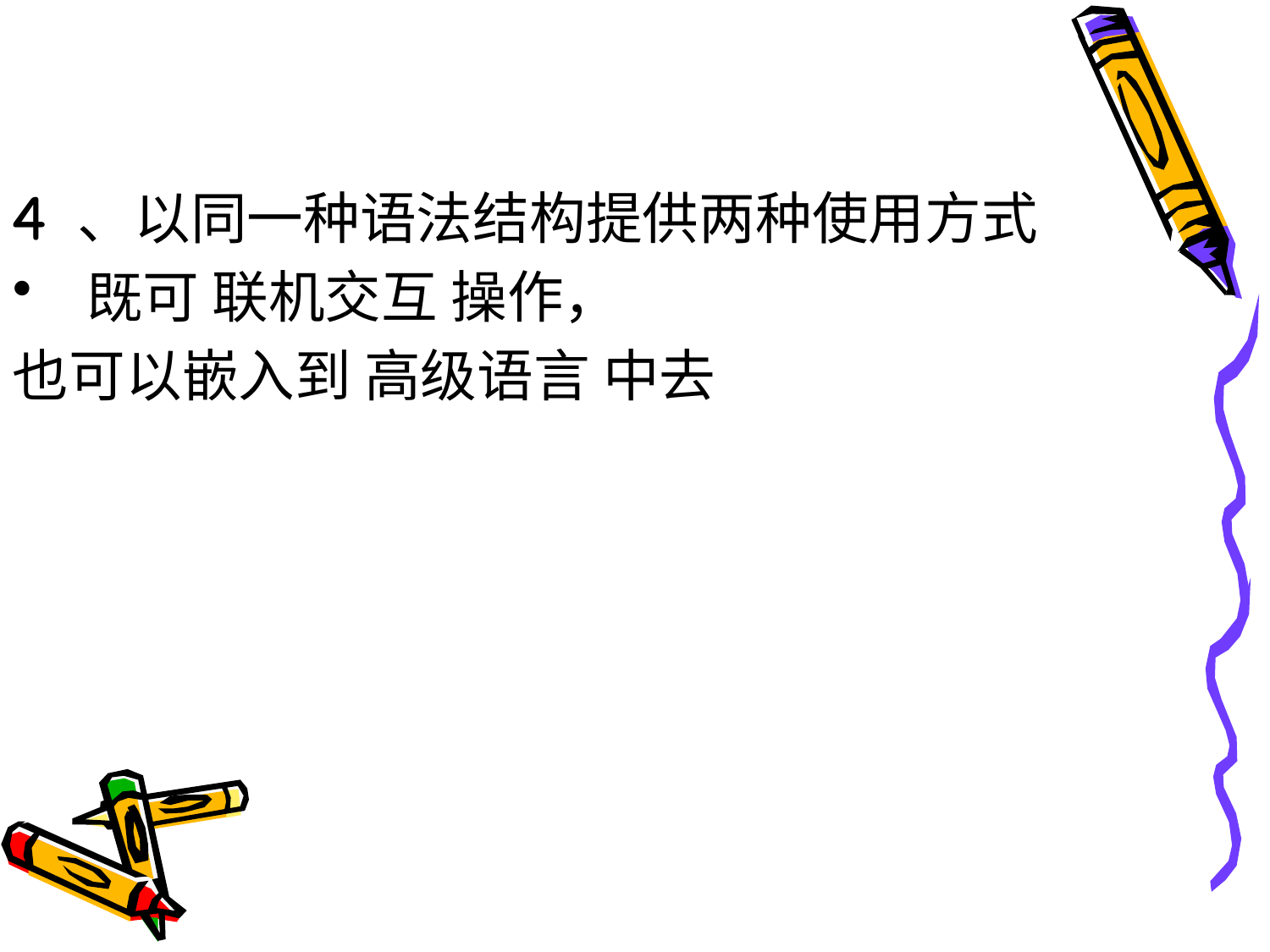

#
4 、以同一种语法结构提供两种使用方式
 既可 联机交互 操作，
也可以嵌入到 高级语言 中去